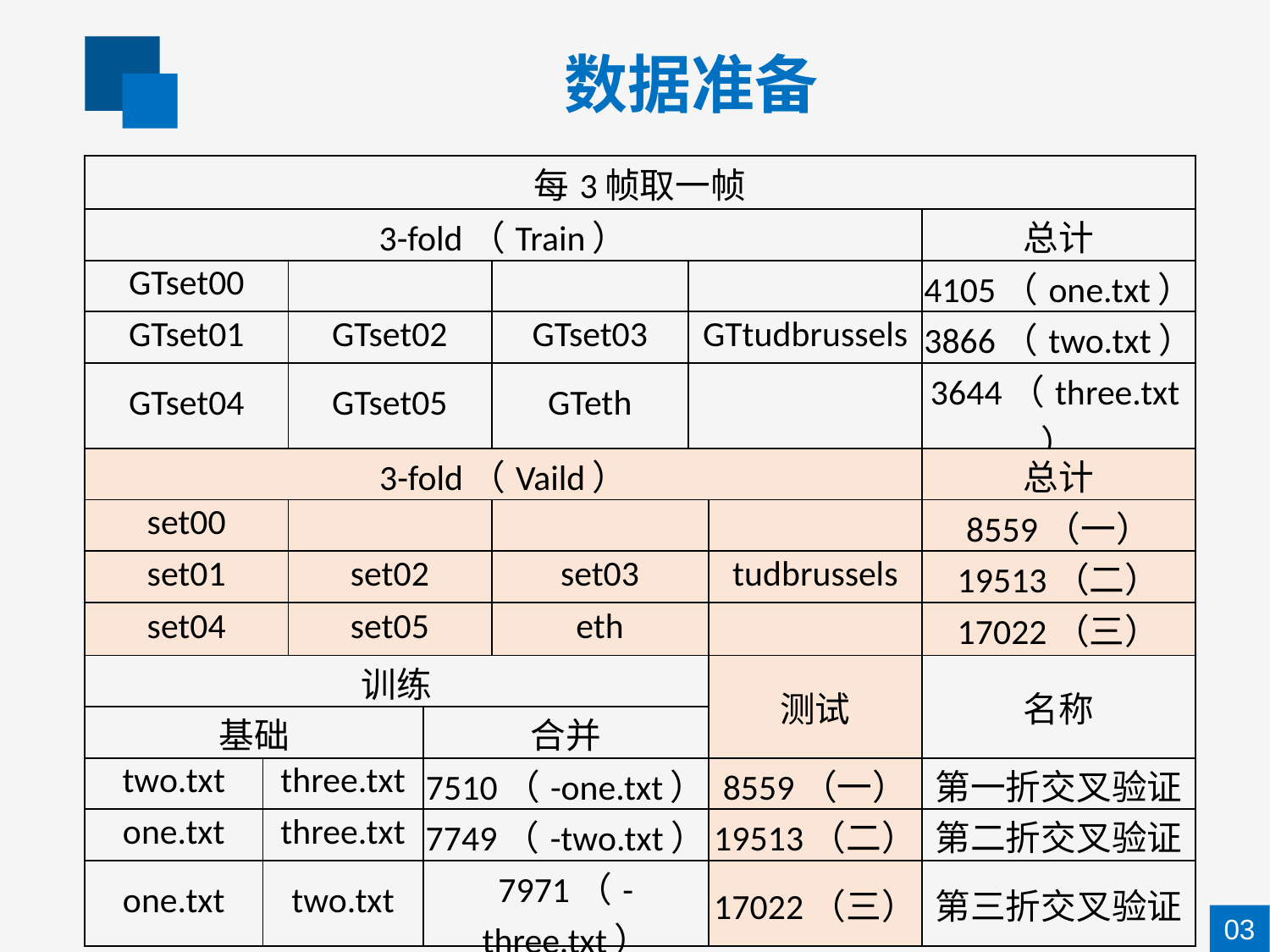

数据准备
| 每3帧取一帧 |  |  |  |  |  |  |  |
| --- | --- | --- | --- | --- | --- | --- | --- |
| 3-fold（Train） |  |  |  |  |  |  | 总计 |
| GTset00 |  |  |  |  |  |  | 4105（one.txt） |
| GTset01 |  | GTset02 |  | GTset03 | GTtudbrussels |  | 3866（two.txt） |
| GTset04 |  | GTset05 |  | GTeth |  |  | 3644（three.txt） |
| 3-fold（Vaild） |  |  |  |  |  |  | 总计 |
| set00 |  |  |  |  |  |  | 8559（一） |
| set01 |  | set02 |  | set03 |  | tudbrussels | 19513（二） |
| set04 |  | set05 |  | eth |  |  | 17022（三） |
| 训练 |  |  |  |  |  | 测试 | 名称 |
| 基础 |  |  | 合并 |  |  |  |  |
| two.txt | three.txt |  | 7510（-one.txt） |  |  | 8559（一） | 第一折交叉验证 |
| one.txt | three.txt |  | 7749（-two.txt） |  |  | 19513（二） | 第二折交叉验证 |
| one.txt | two.txt |  | 7971（-three.txt） |  |  | 17022（三） | 第三折交叉验证 |

03